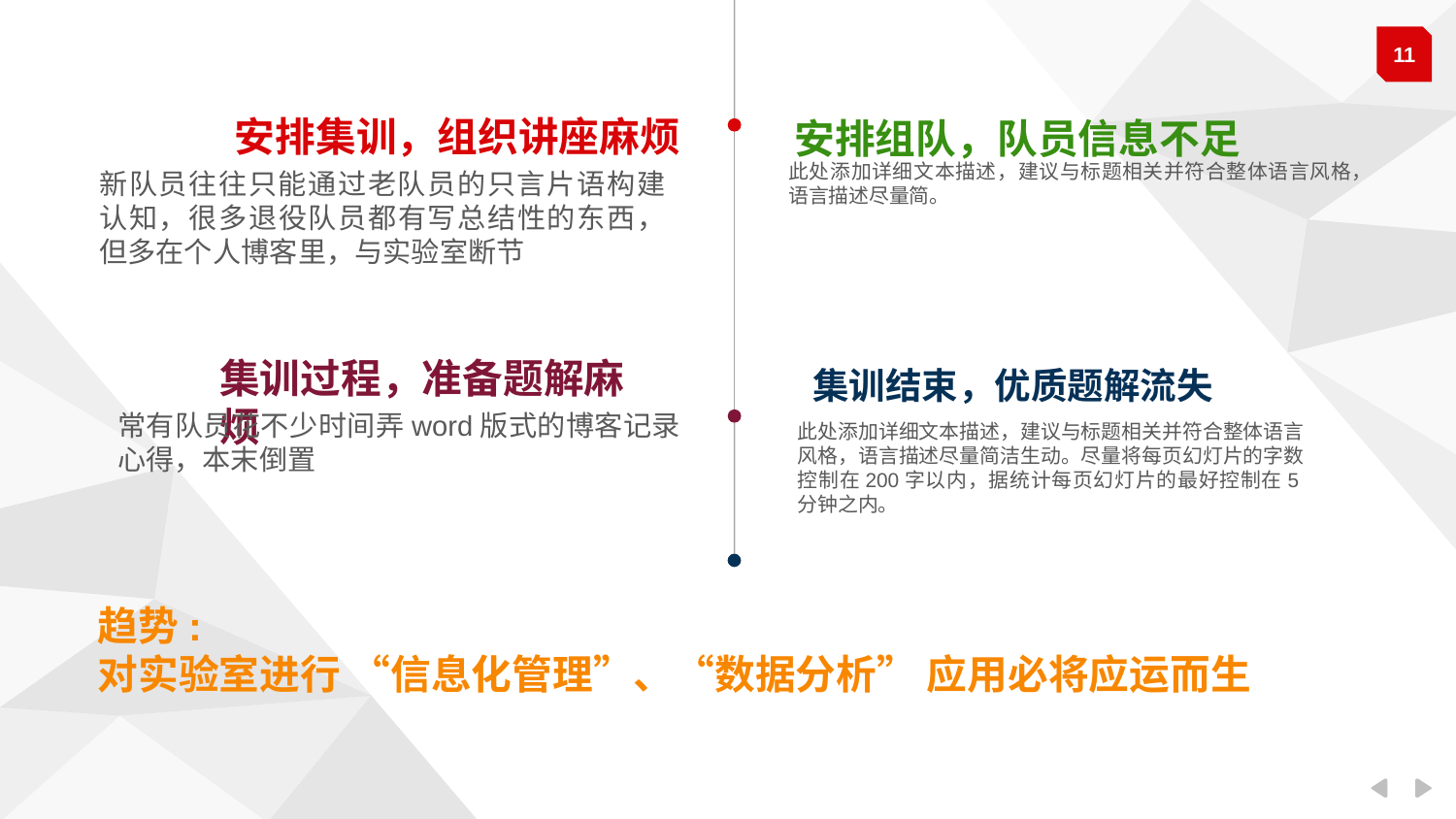

安排集训，组织讲座麻烦
新队员往往只能通过老队员的只言片语构建认知，很多退役队员都有写总结性的东西，但多在个人博客里，与实验室断节
安排组队，队员信息不足
此处添加详细文本描述，建议与标题相关并符合整体语言风格，语言描述尽量简。

集训过程，准备题解麻烦
常有队员花不少时间弄word版式的博客记录心得，本末倒置
集训结束，优质题解流失

此处添加详细文本描述，建议与标题相关并符合整体语言风格，语言描述尽量简洁生动。尽量将每页幻灯片的字数控制在200字以内，据统计每页幻灯片的最好控制在5分钟之内。

趋势:
对实验室进行 “信息化管理”、“数据分析” 应用必将应运而生